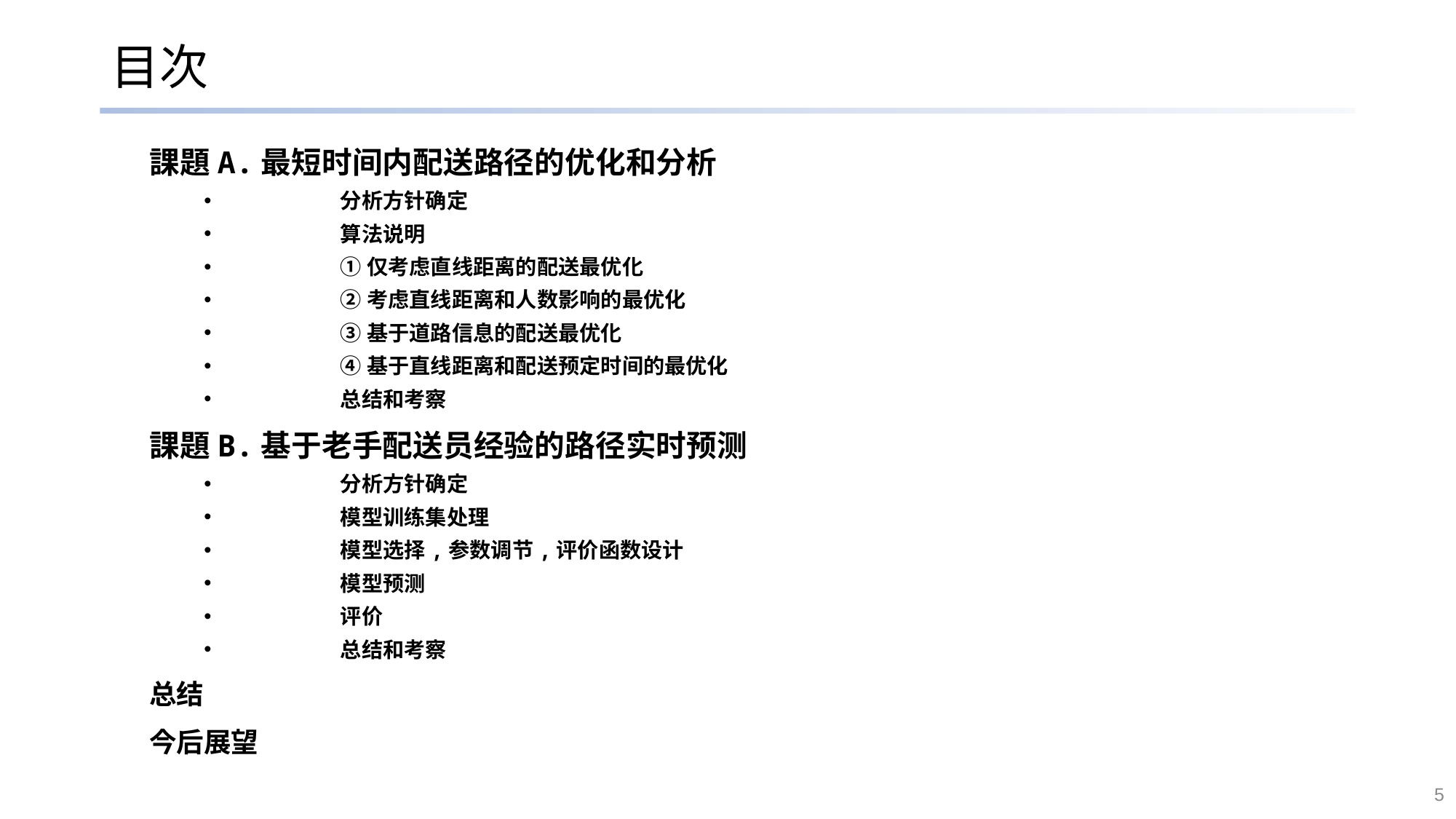

# 目次
課題A.最短时间内配送路径的优化和分析
	分析方针确定
	算法说明
	①仅考虑直线距离的配送最优化
	②考虑直线距离和人数影响的最优化
	③基于道路信息的配送最优化
	④基于直线距离和配送预定时间的最优化
	总结和考察
課題B.基于老手配送员经验的路径实时预测
	分析方针确定
	模型训练集处理
	模型选择,参数调节,评价函数设计
	模型预测
	评价
	总结和考察
总结
今后展望
5